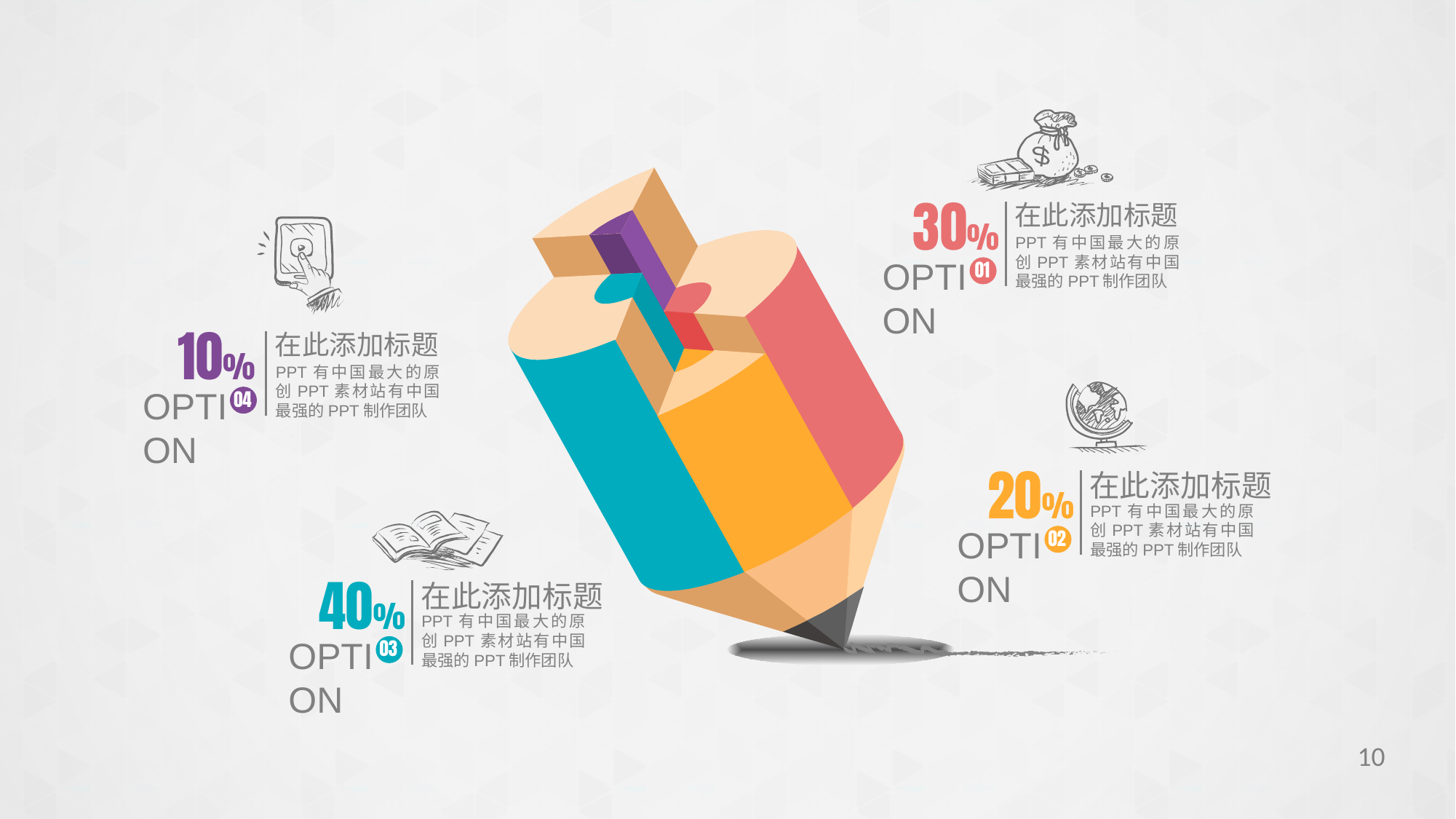

30%
在此添加标题
PPT有中国最大的原创PPT素材站有中国最强的PPT制作团队

OPTION
01

10%
在此添加标题
PPT有中国最大的原创PPT素材站有中国最强的PPT制作团队
OPTION

04

20%
在此添加标题
PPT有中国最大的原创PPT素材站有中国最强的PPT制作团队

OPTION
02

40%
在此添加标题
PPT有中国最大的原创PPT素材站有中国最强的PPT制作团队
OPTION
03

10